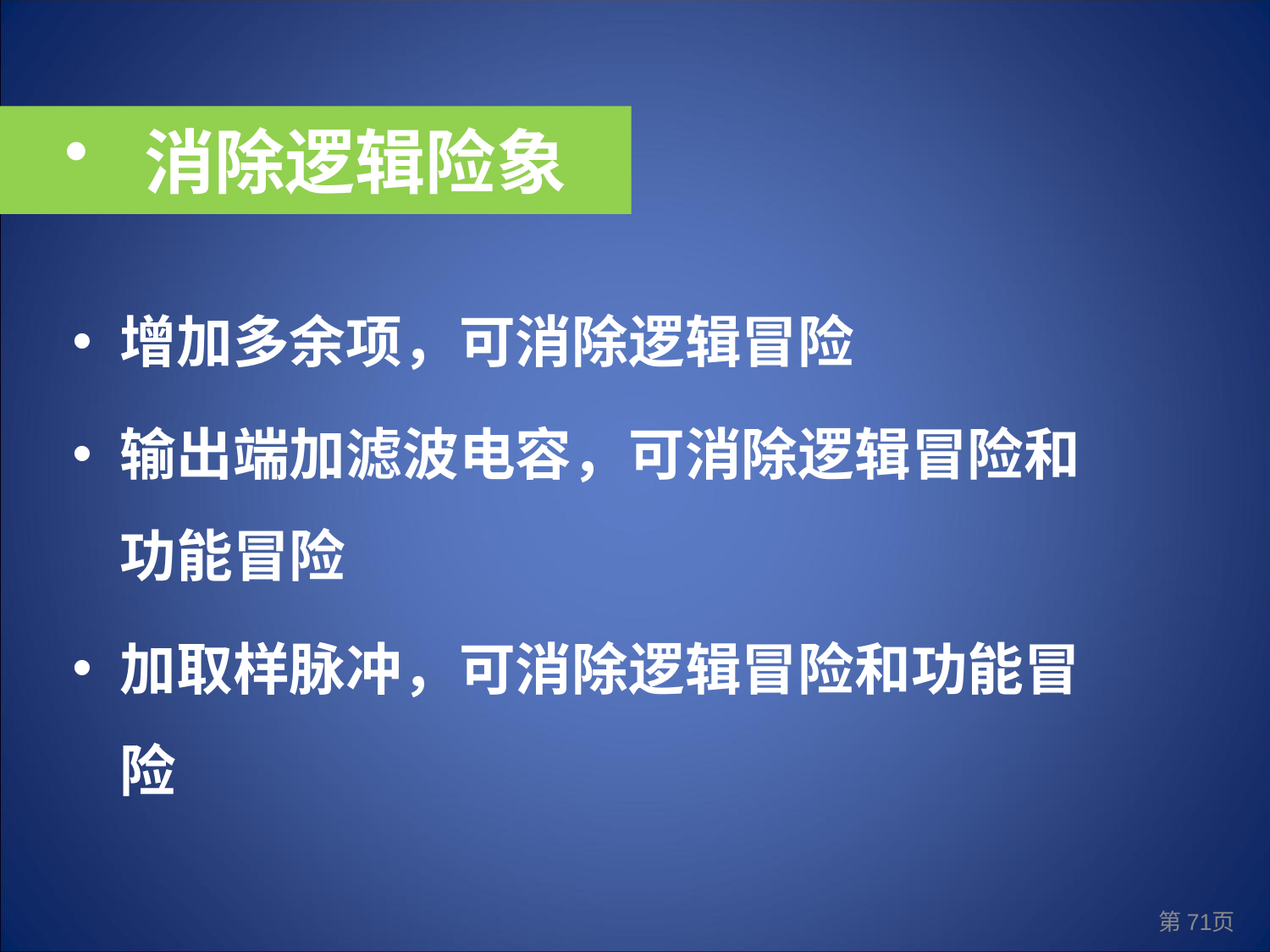

消除逻辑险象
增加多余项，可消除逻辑冒险
输出端加滤波电容，可消除逻辑冒险和功能冒险
加取样脉冲，可消除逻辑冒险和功能冒险